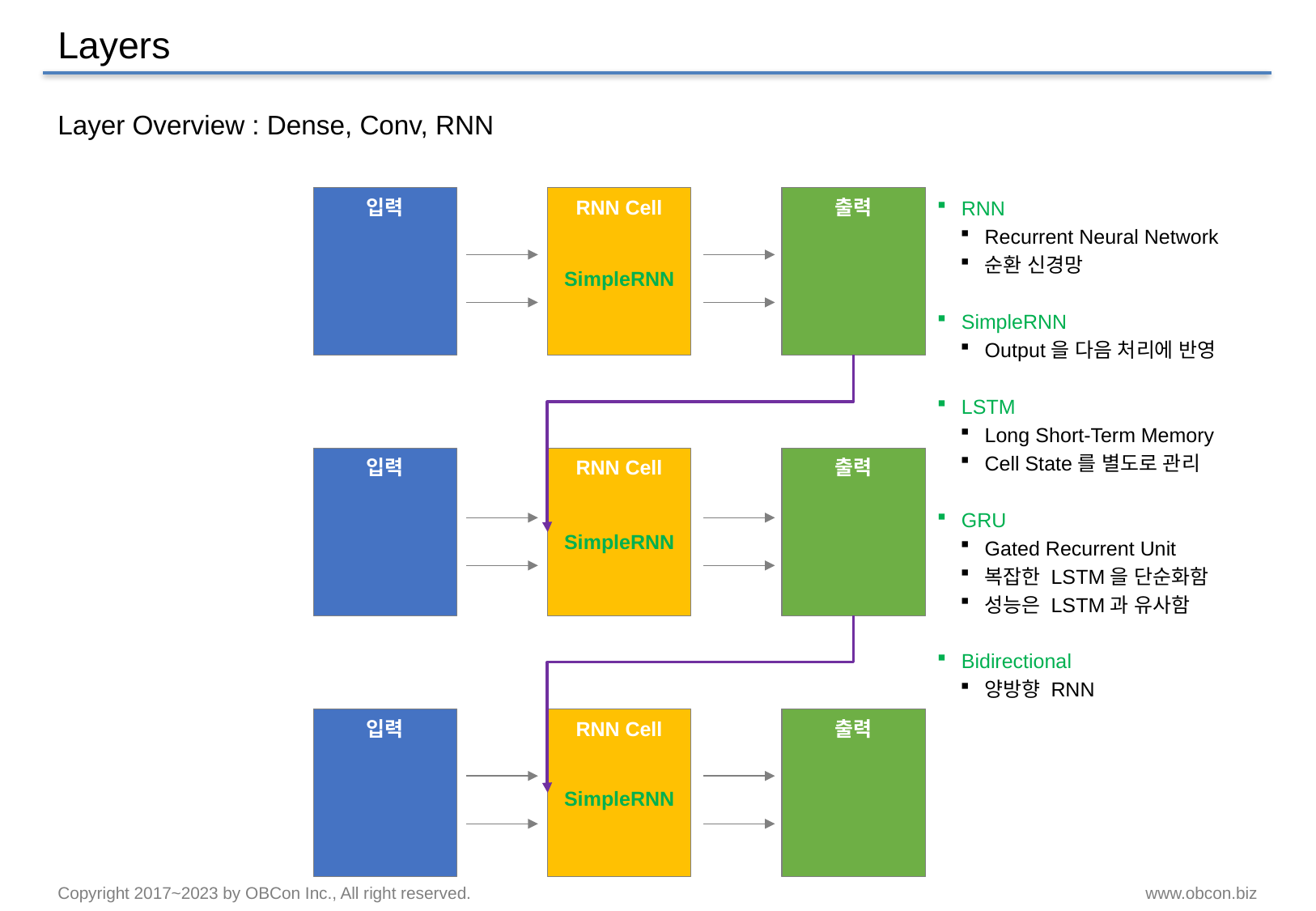

# Layers
Layer Overview : Dense, Conv, RNN

입력
RNN Cell
출력
RNN
Recurrent Neural Network
순환 신경망

SimpleRNN
Output을 다음 처리에 반영

LSTM
Long Short-Term Memory
Cell State를 별도로 관리

GRU
Gated Recurrent Unit
복잡한 LSTM을 단순화함
성능은 LSTM과 유사함

Bidirectional
양방향 RNN

SimpleRNN

입력

RNN Cell

출력
SimpleRNN

입력
RNN Cell
출력
SimpleRNN